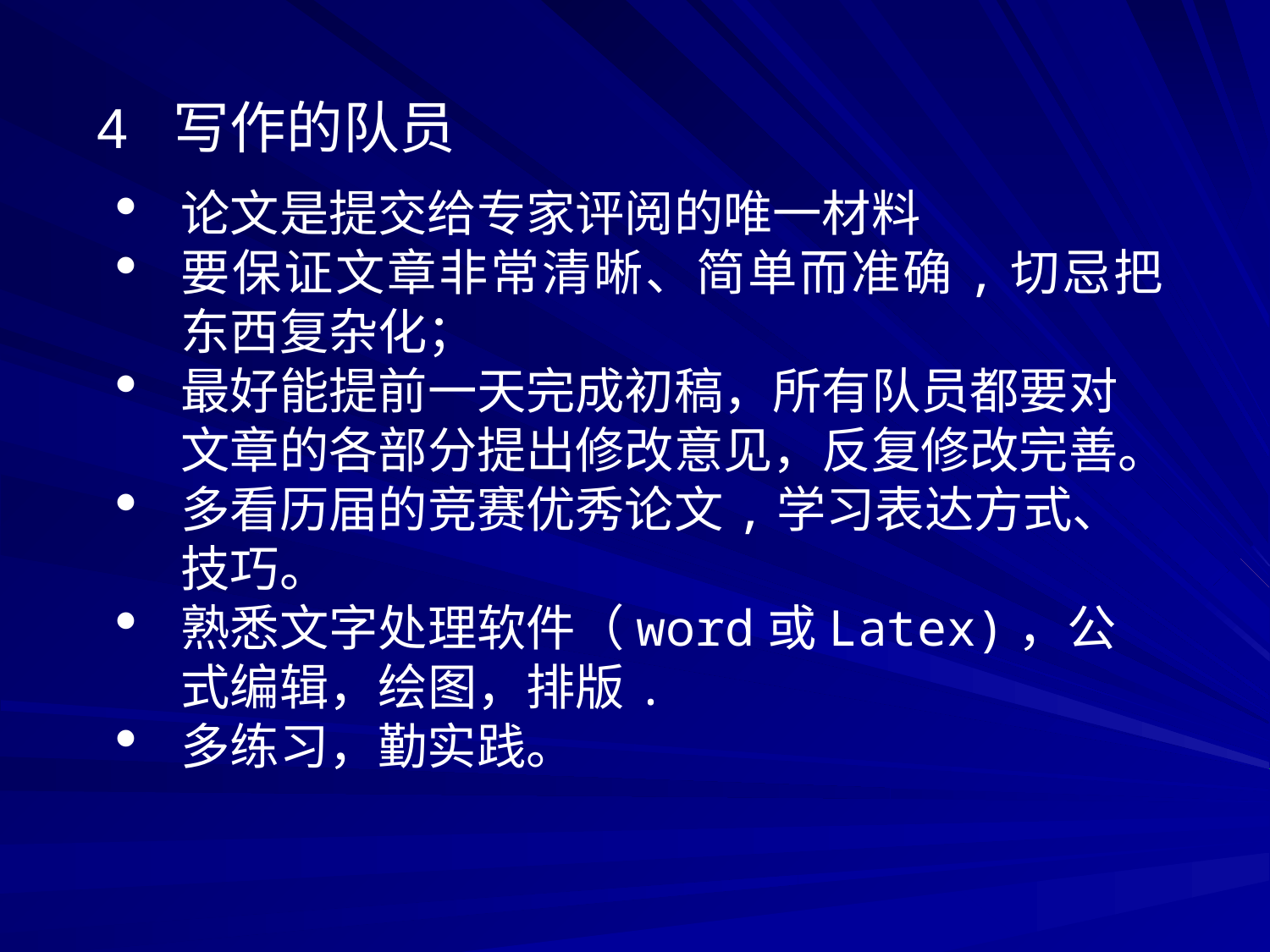

4  写作的队员
论文是提交给专家评阅的唯一材料
要保证文章非常清晰、简单而准确,切忌把东西复杂化；
最好能提前一天完成初稿，所有队员都要对文章的各部分提出修改意见，反复修改完善。
多看历届的竞赛优秀论文,学习表达方式、技巧。
熟悉文字处理软件（word或Latex)，公式编辑，绘图，排版.
多练习，勤实践。